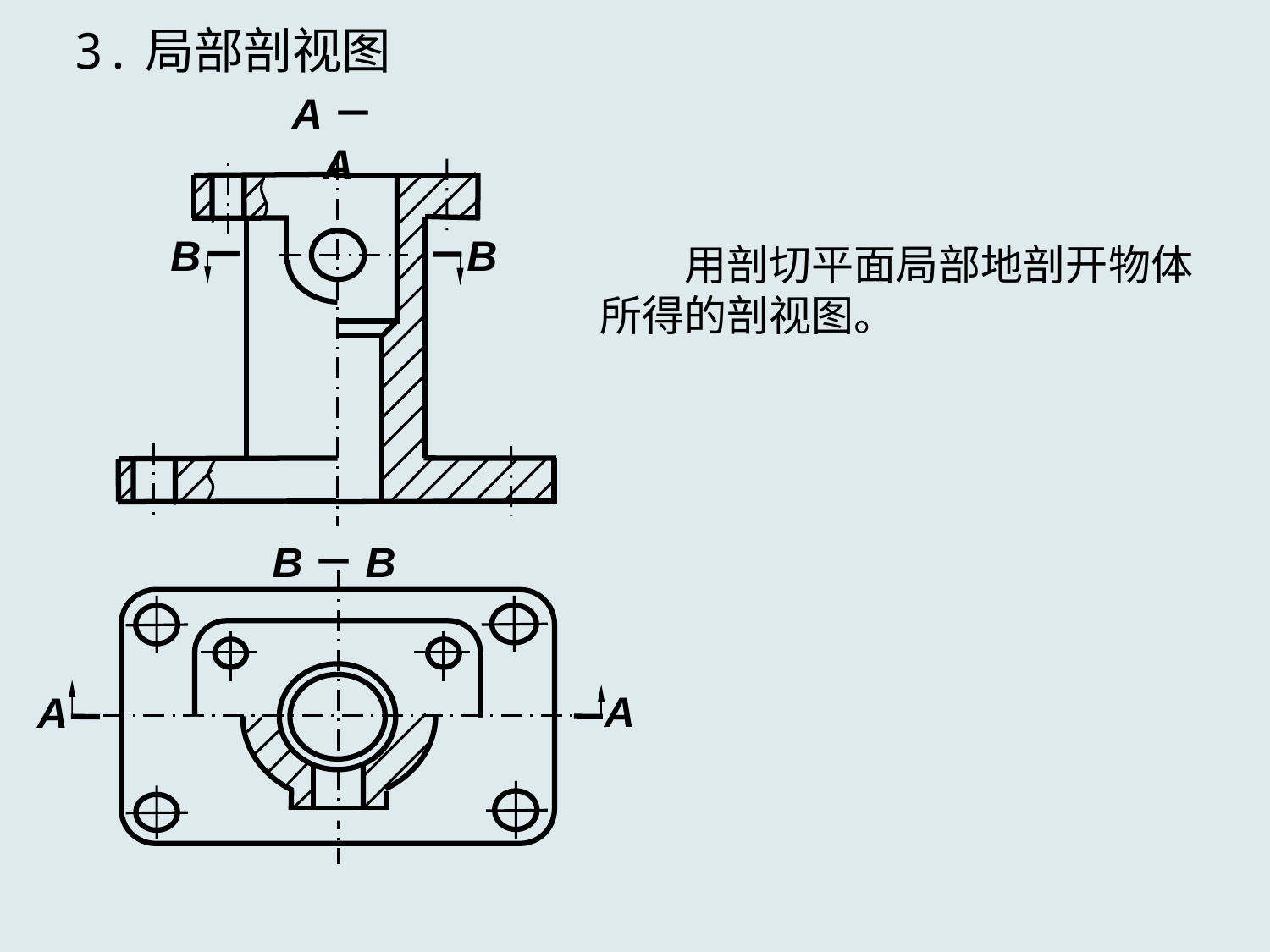

3.局部剖视图
A－A

A
A

B
B
　　用剖切平面局部地剖开物体所得的剖视图。

B－B